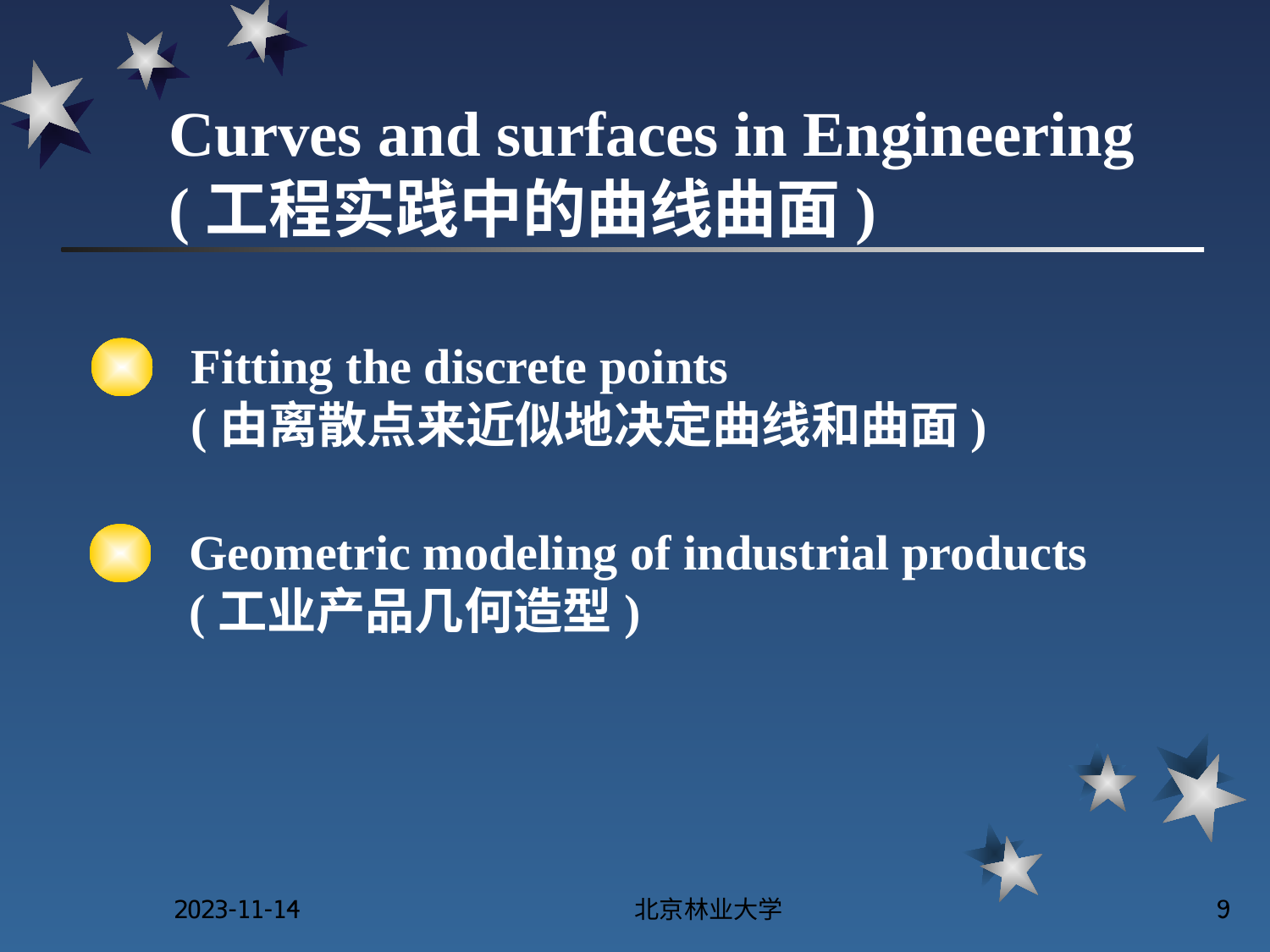

# Curves and surfaces in Engineering (工程实践中的曲线曲面)

Fitting the discrete points
(由离散点来近似地决定曲线和曲面)

Geometric modeling of industrial products
(工业产品几何造型)
2023-11-14
北京林业大学
9